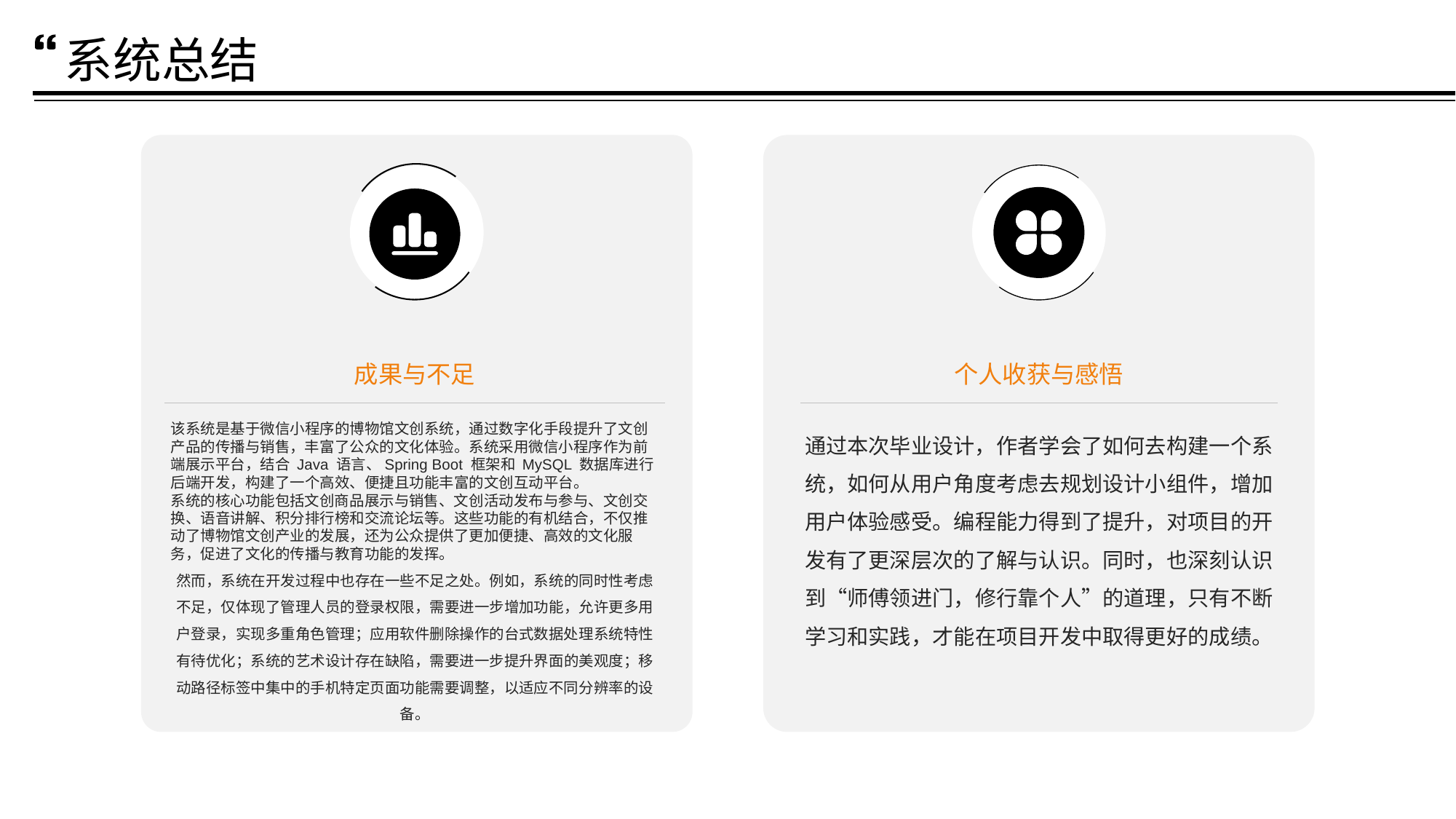

系统总结

成果与不足
个人收获与感悟
该系统是基于微信小程序的博物馆文创系统，通过数字化手段提升了文创产品的传播与销售，丰富了公众的文化体验。系统采用微信小程序作为前端展示平台，结合 Java 语言、Spring Boot 框架和 MySQL 数据库进行后端开发，构建了一个高效、便捷且功能丰富的文创互动平台。
系统的核心功能包括文创商品展示与销售、文创活动发布与参与、文创交换、语音讲解、积分排行榜和交流论坛等。这些功能的有机结合，不仅推动了博物馆文创产业的发展，还为公众提供了更加便捷、高效的文化服务，促进了文化的传播与教育功能的发挥。
然而，系统在开发过程中也存在一些不足之处。例如，系统的同时性考虑不足，仅体现了管理人员的登录权限，需要进一步增加功能，允许更多用户登录，实现多重角色管理；应用软件删除操作的台式数据处理系统特性有待优化；系统的艺术设计存在缺陷，需要进一步提升界面的美观度；移动路径标签中集中的手机特定页面功能需要调整，以适应不同分辨率的设备。
通过本次毕业设计，作者学会了如何去构建一个系统，如何从用户角度考虑去规划设计小组件，增加用户体验感受。编程能力得到了提升，对项目的开发有了更深层次的了解与认识。同时，也深刻认识到“师傅领进门，修行靠个人”的道理，只有不断学习和实践，才能在项目开发中取得更好的成绩。